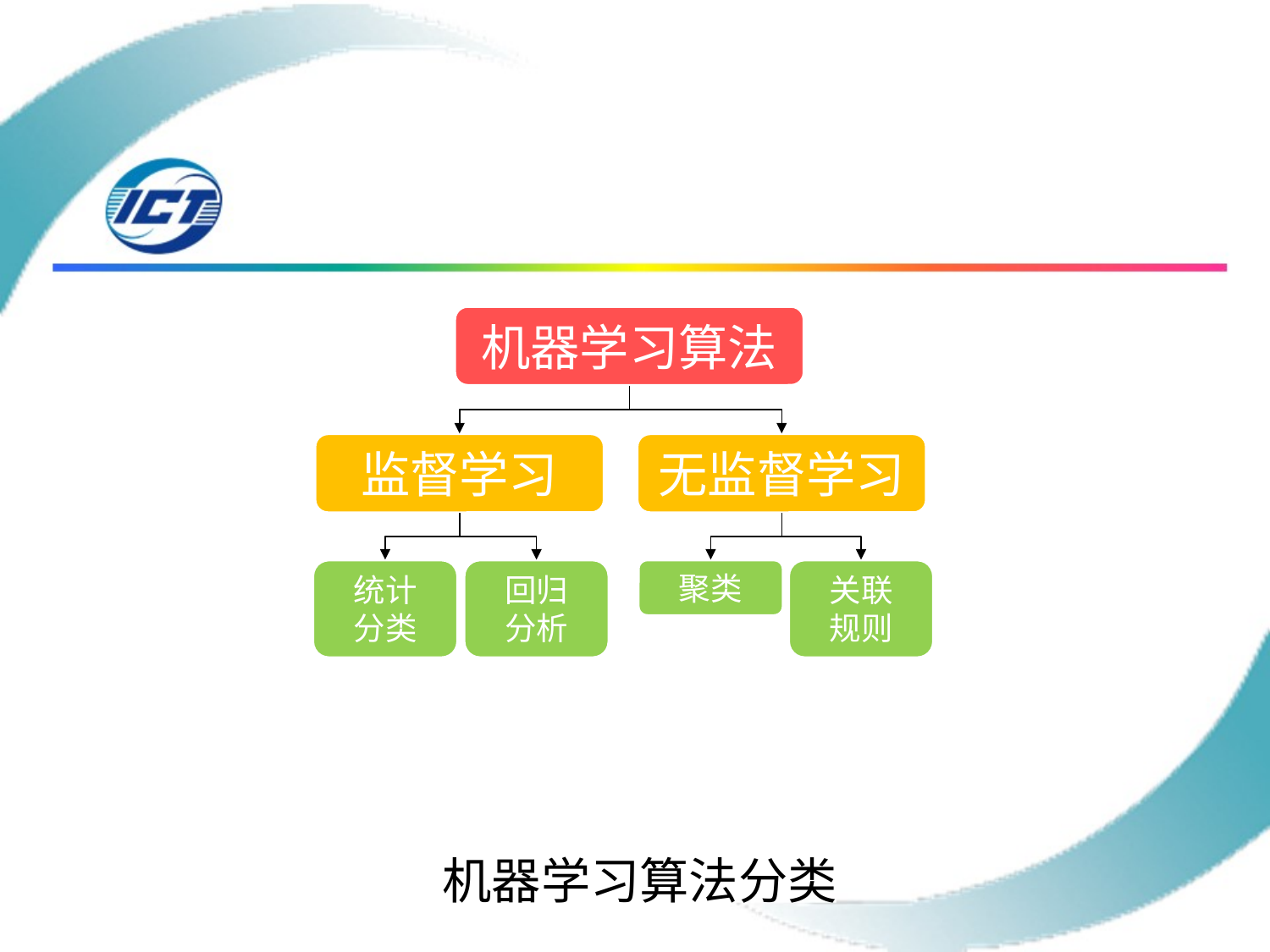

机器学习算法
监督学习
无监督学习
聚类
关联
规则
统计
分类
回归
分析
机器学习算法分类